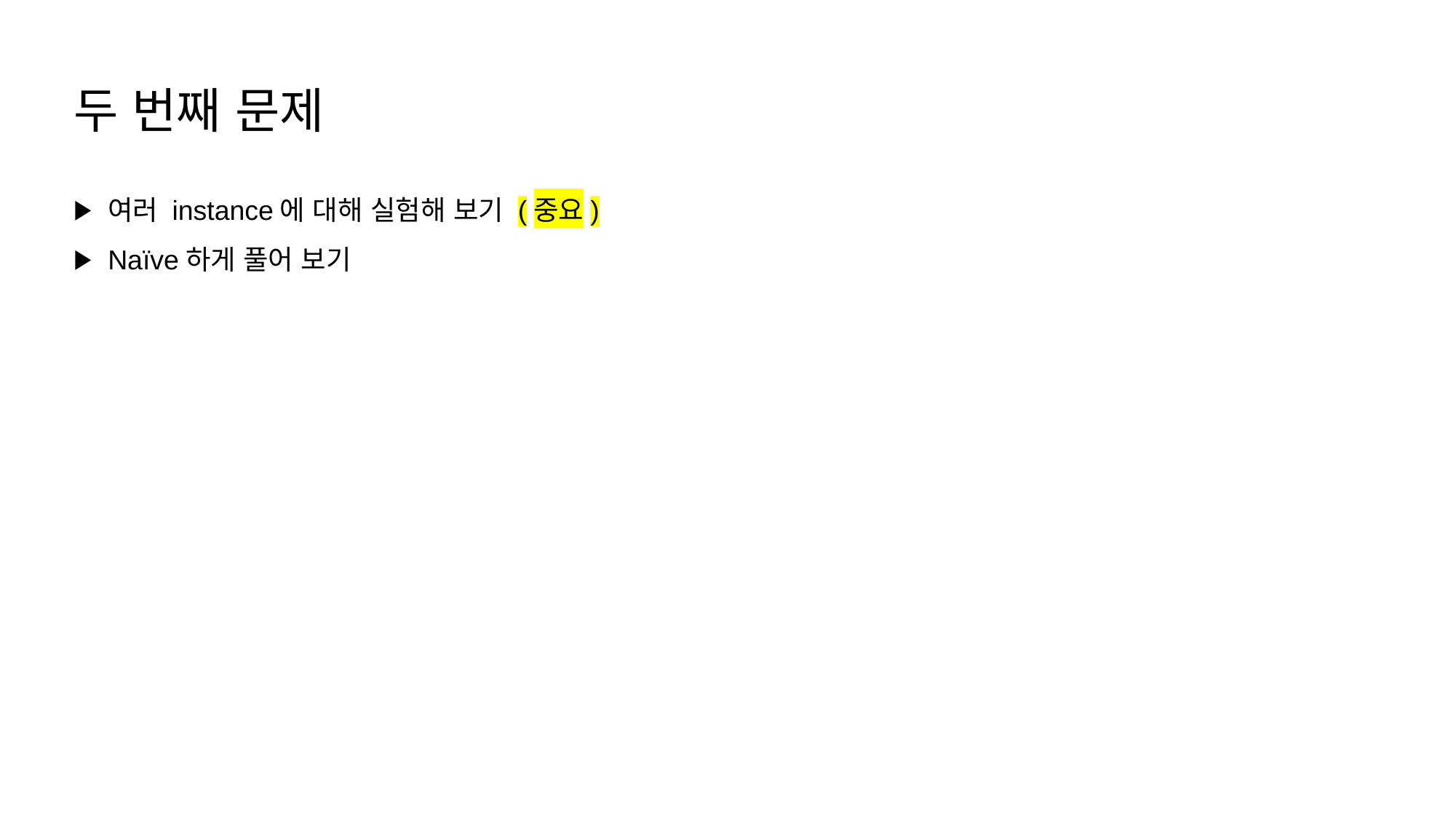

두 번째 문제
여러 instance에 대해 실험해 보기 (중요)
Naïve하게 풀어 보기